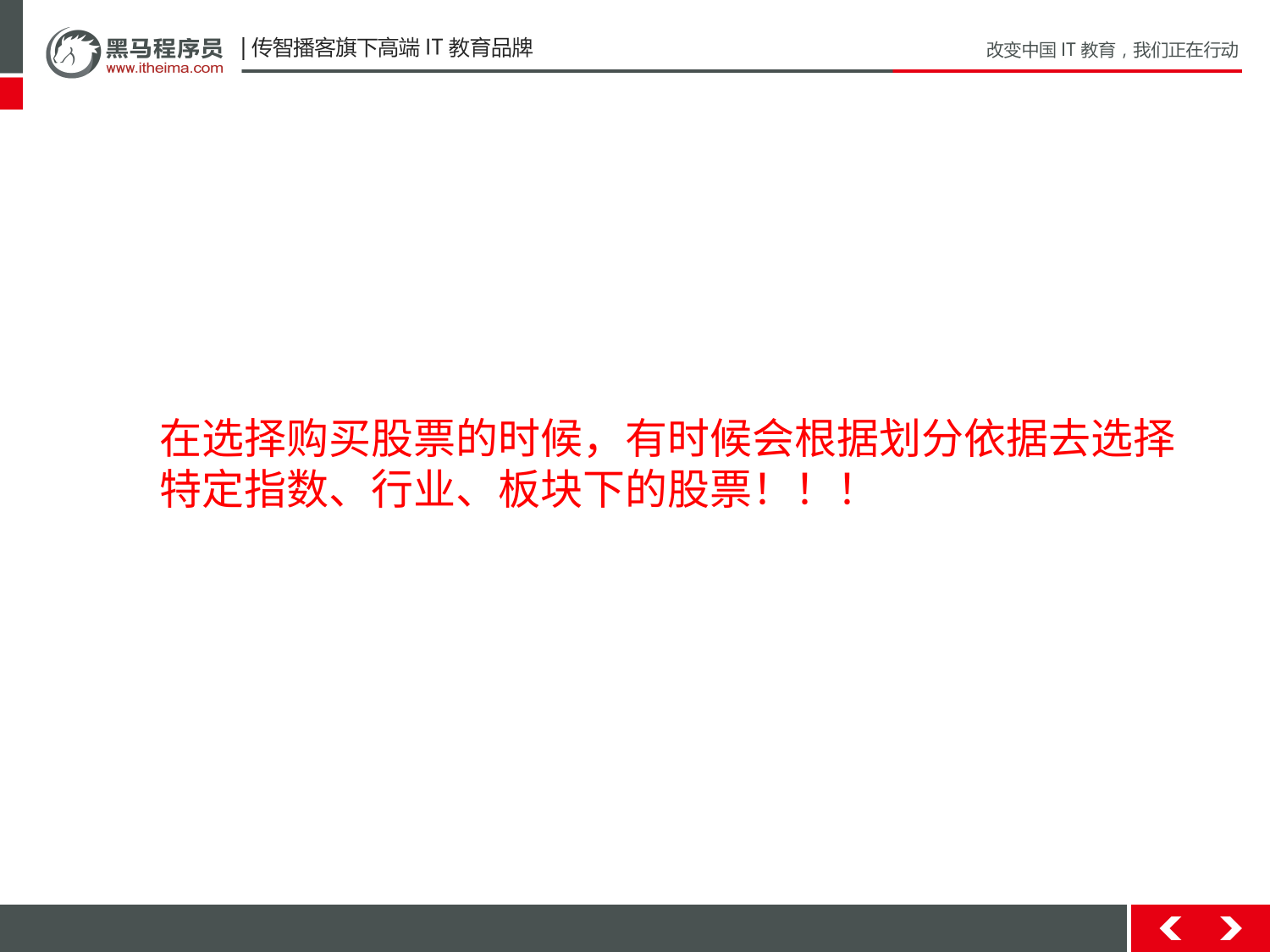

在选择购买股票的时候，有时候会根据划分依据去选择
特定指数、行业、板块下的股票！！！